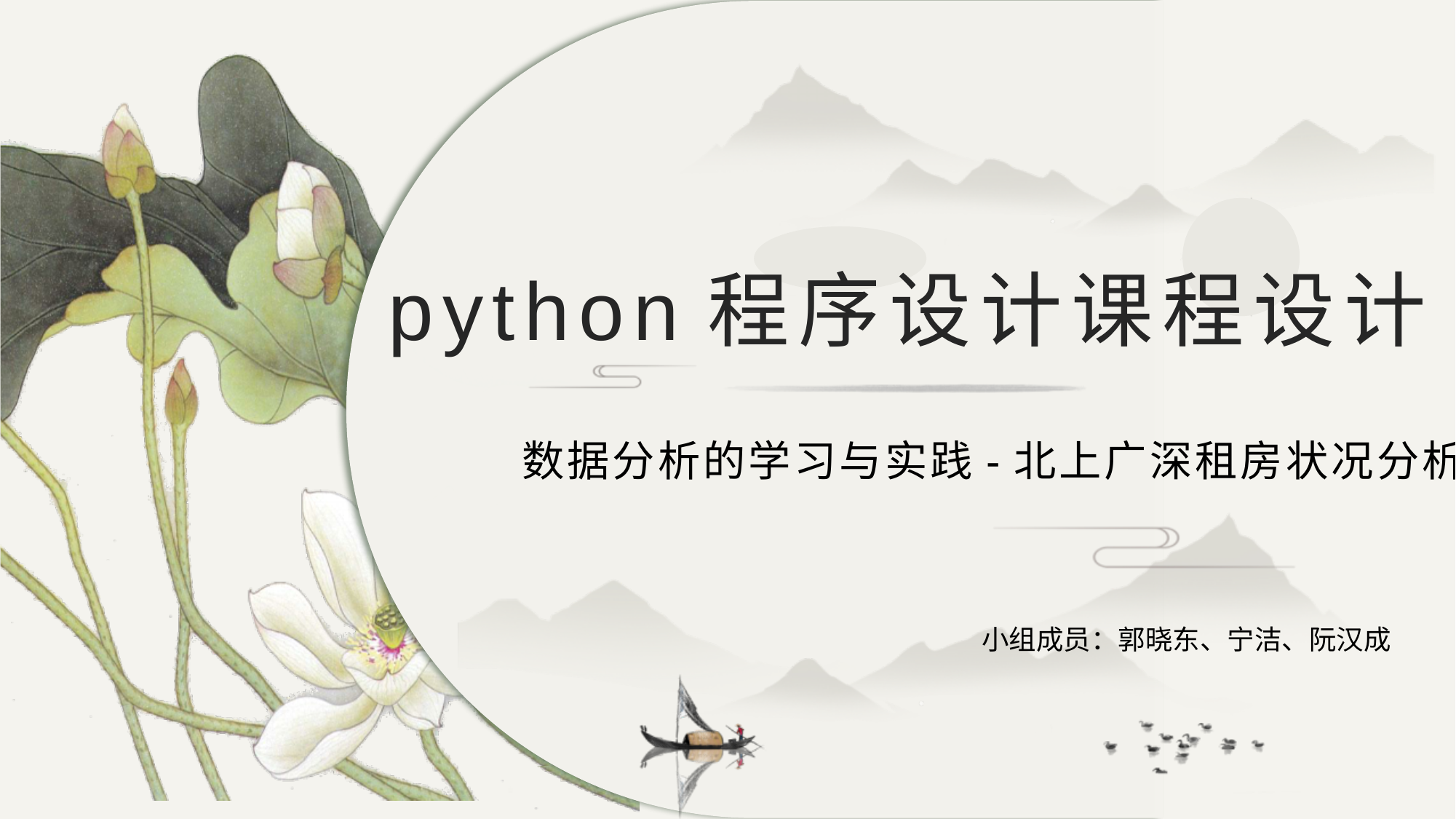

# python程序设计课程设计
数据分析的学习与实践-北上广深租房状况分析
小组成员：郭晓东、宁洁、阮汉成